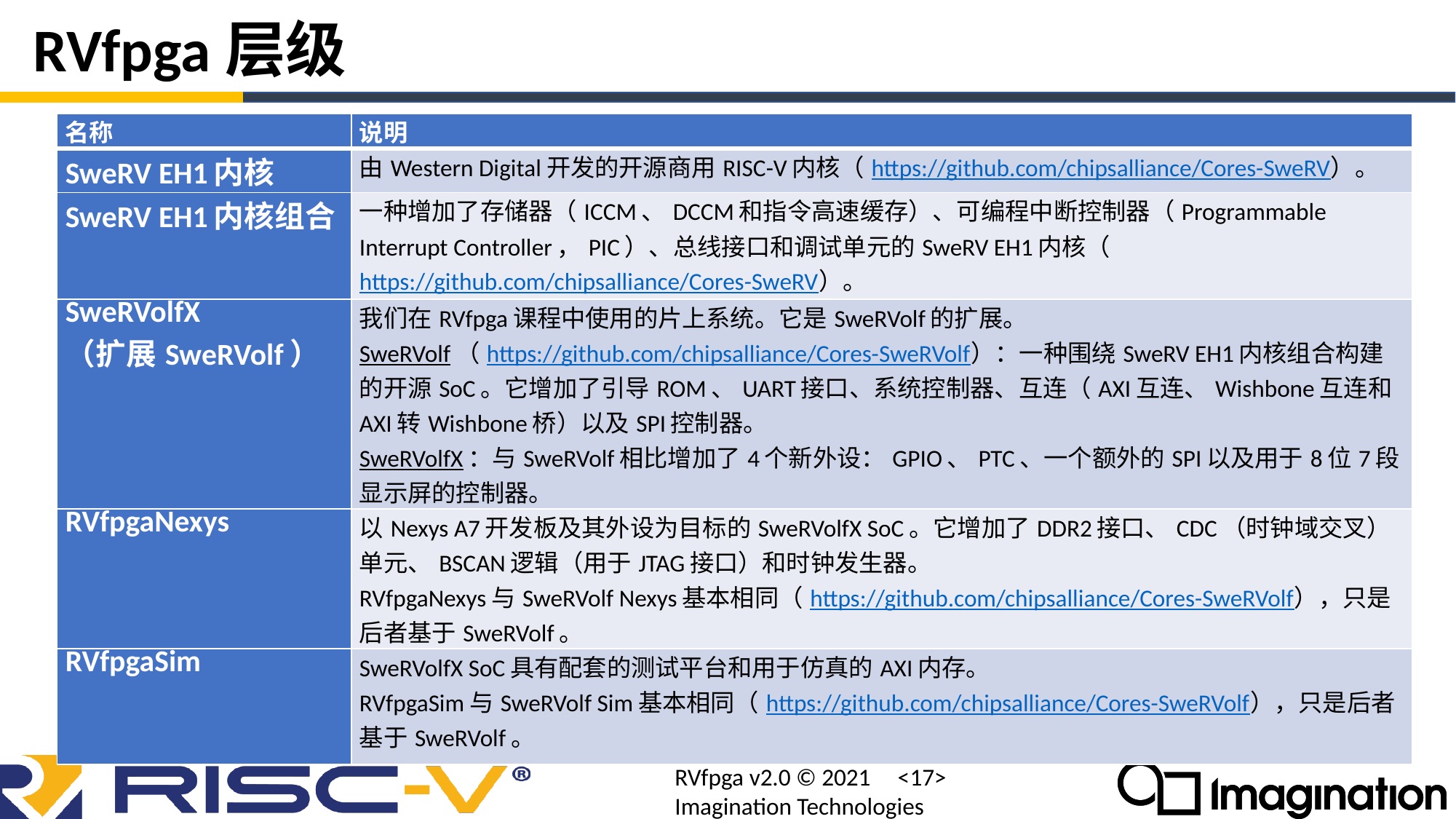

# RVfpga层级
| 名称 | 说明 |
| --- | --- |
| SweRV EH1内核 | 由Western Digital开发的开源商用RISC-V内核（https://github.com/chipsalliance/Cores-SweRV）。 |
| SweRV EH1内核组合 | 一种增加了存储器（ICCM、DCCM和指令高速缓存）、可编程中断控制器（Programmable Interrupt Controller，PIC）、总线接口和调试单元的SweRV EH1内核（https://github.com/chipsalliance/Cores-SweRV）。 |
| SweRVolfX （扩展SweRVolf） | 我们在RVfpga课程中使用的片上系统。它是SweRVolf的扩展。 SweRVolf（https://github.com/chipsalliance/Cores-SweRVolf）：一种围绕SweRV EH1内核组合构建的开源SoC。它增加了引导ROM、UART接口、系统控制器、互连（AXI互连、Wishbone互连和AXI转Wishbone桥）以及SPI控制器。 SweRVolfX：与SweRVolf相比增加了4个新外设：GPIO、PTC、一个额外的SPI以及用于8位7段显示屏的控制器。 |
| RVfpgaNexys | 以Nexys A7开发板及其外设为目标的SweRVolfX SoC。它增加了DDR2接口、CDC（时钟域交叉）单元、BSCAN逻辑（用于JTAG接口）和时钟发生器。 RVfpgaNexys与SweRVolf Nexys基本相同（https://github.com/chipsalliance/Cores-SweRVolf），只是后者基于SweRVolf。 |
| RVfpgaSim | SweRVolfX SoC具有配套的测试平台和用于仿真的AXI内存。 RVfpgaSim与SweRVolf Sim基本相同（https://github.com/chipsalliance/Cores-SweRVolf），只是后者基于SweRVolf。 |